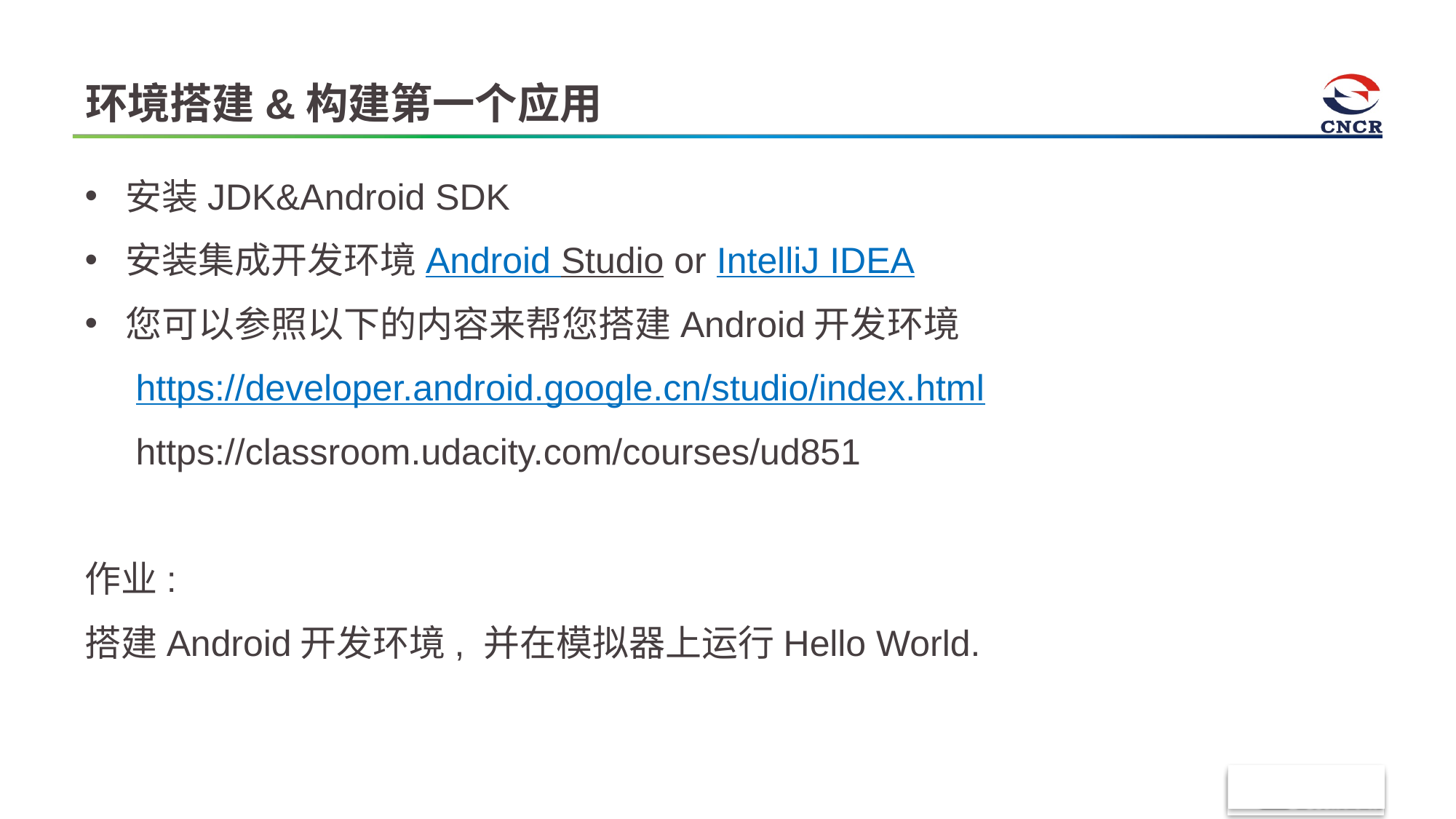

# 环境搭建&构建第一个应用
安装JDK&Android SDK
安装集成开发环境Android Studio or IntelliJ IDEA
您可以参照以下的内容来帮您搭建Android开发环境
     https://developer.android.google.cn/studio/index.html
     https://classroom.udacity.com/courses/ud851

作业:
搭建Android开发环境, 并在模拟器上运行Hello World.